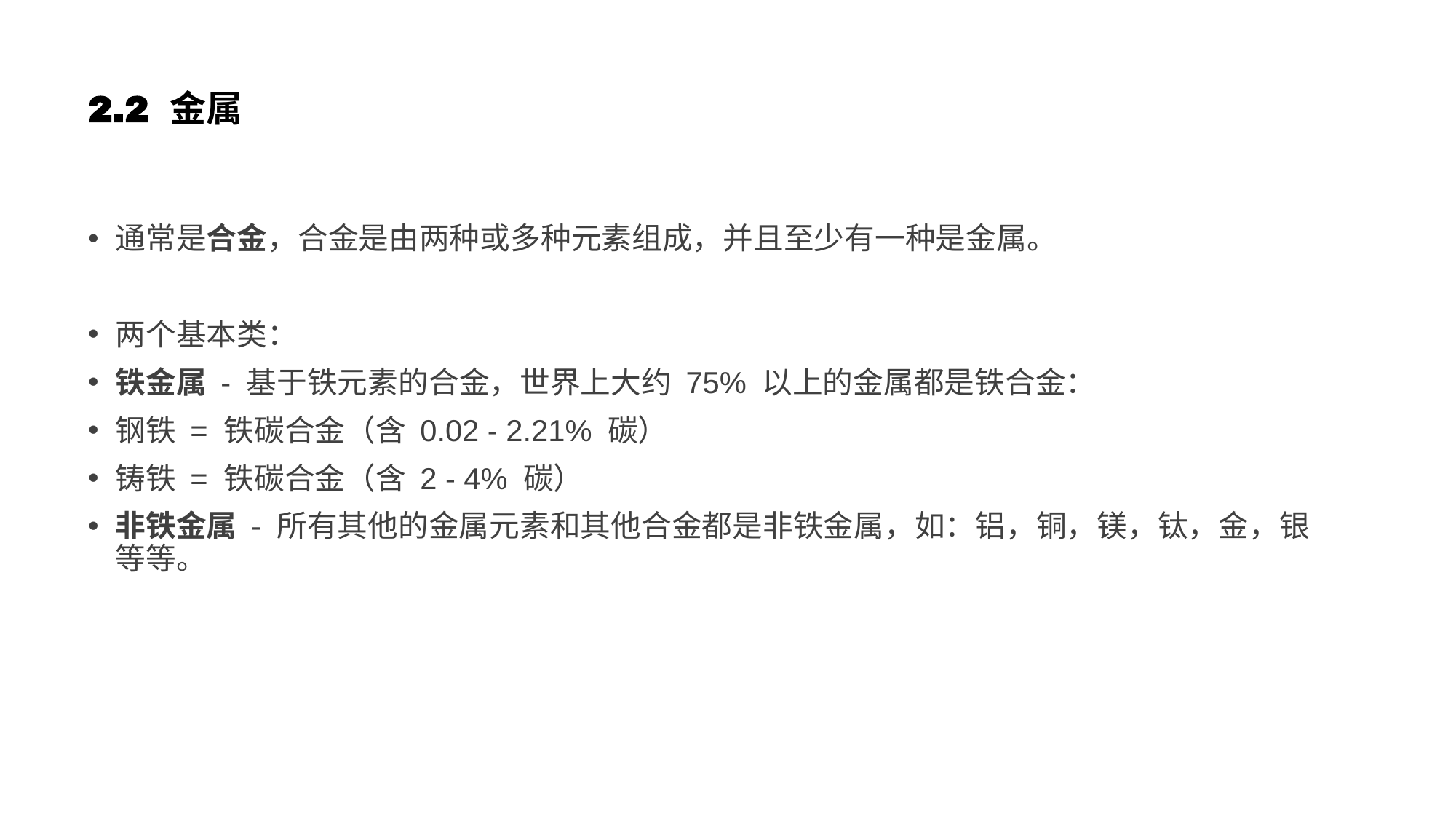

# 2.2 金属
通常是合金，合金是由两种或多种元素组成，并且至少有一种是金属。

两个基本类：
铁金属 - 基于铁元素的合金，世界上大约 75% 以上的金属都是铁合金：
钢铁 = 铁碳合金（含 0.02 - 2.21% 碳）
铸铁 = 铁碳合金（含 2 - 4% 碳）
非铁金属 - 所有其他的金属元素和其他合金都是非铁金属，如：铝，铜，镁，钛，金，银等等。